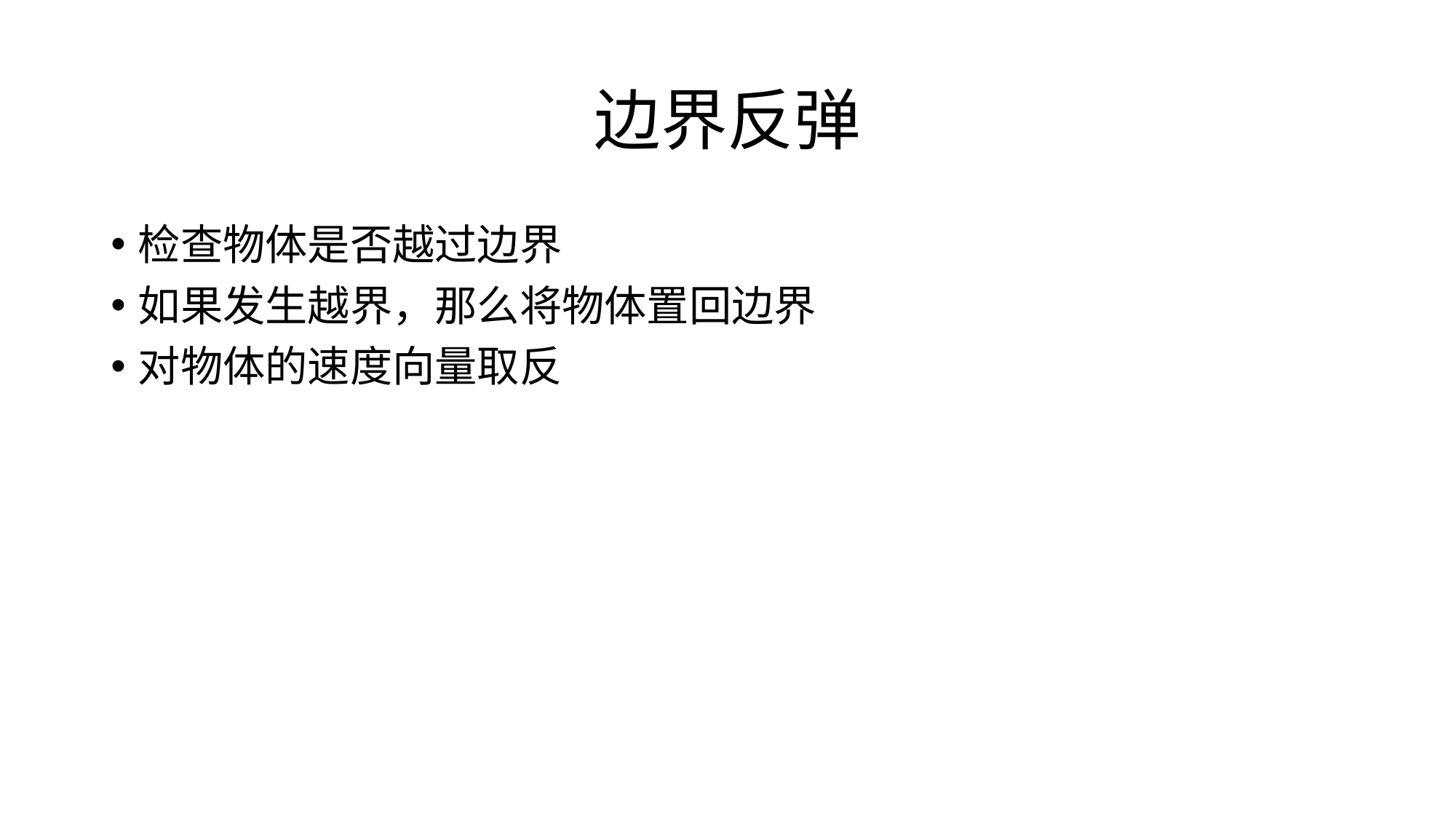

# 边界反弹
检查物体是否越过边界
如果发生越界，那么将物体置回边界
对物体的速度向量取反